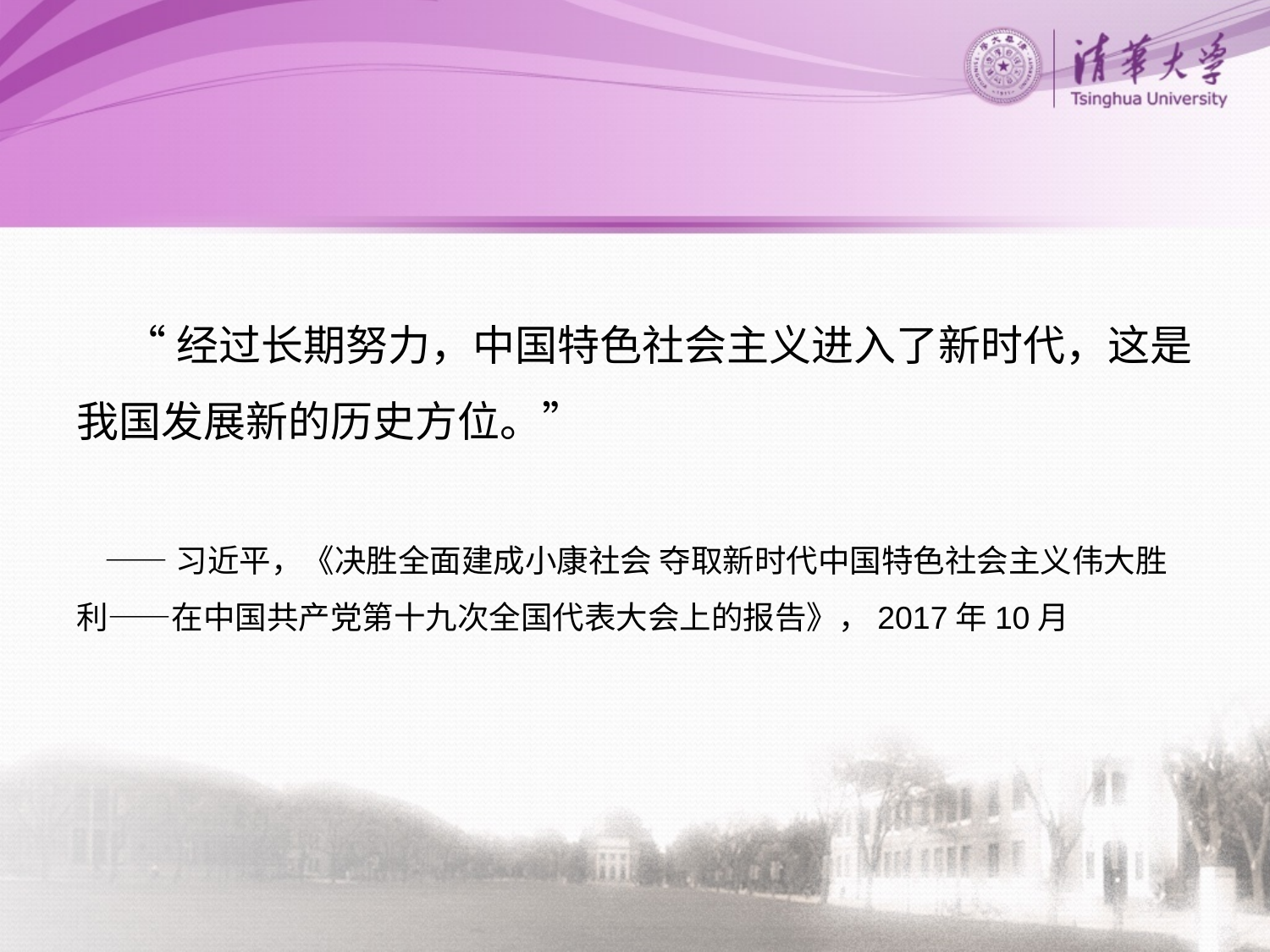

#

     “经过长期努力，中国特色社会主义进入了新时代，这是我国发展新的历史方位。”

    ——习近平，《决胜全面建成小康社会 夺取新时代中国特色社会主义伟大胜利——在中国共产党第十九次全国代表大会上的报告》，2017年10月